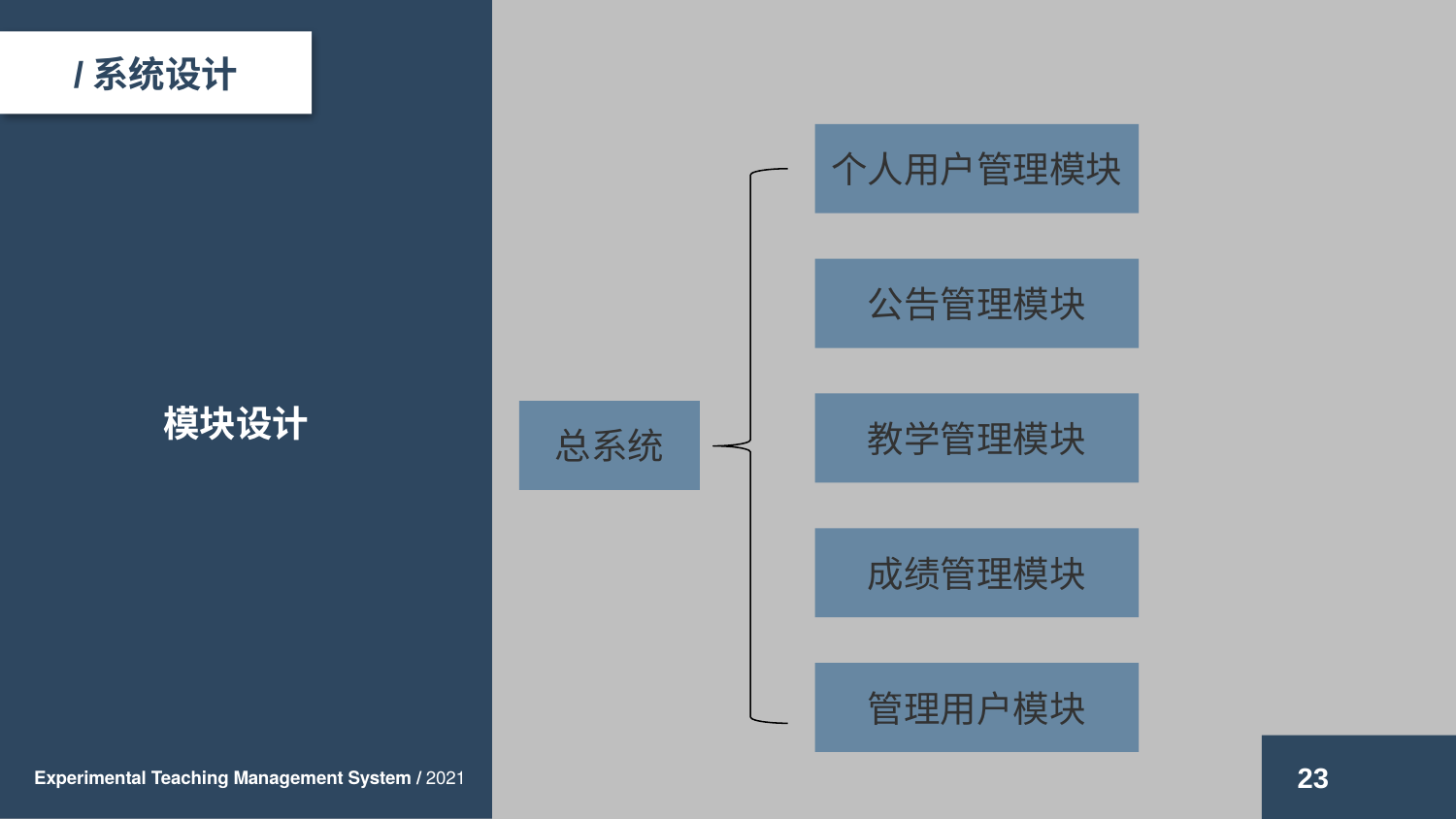

/系统设计
个人用户管理模块

公告管理模块
模块设计
教学管理模块
总系统
成绩管理模块
管理用户模块

23
Experimental Teaching Management System / 2021